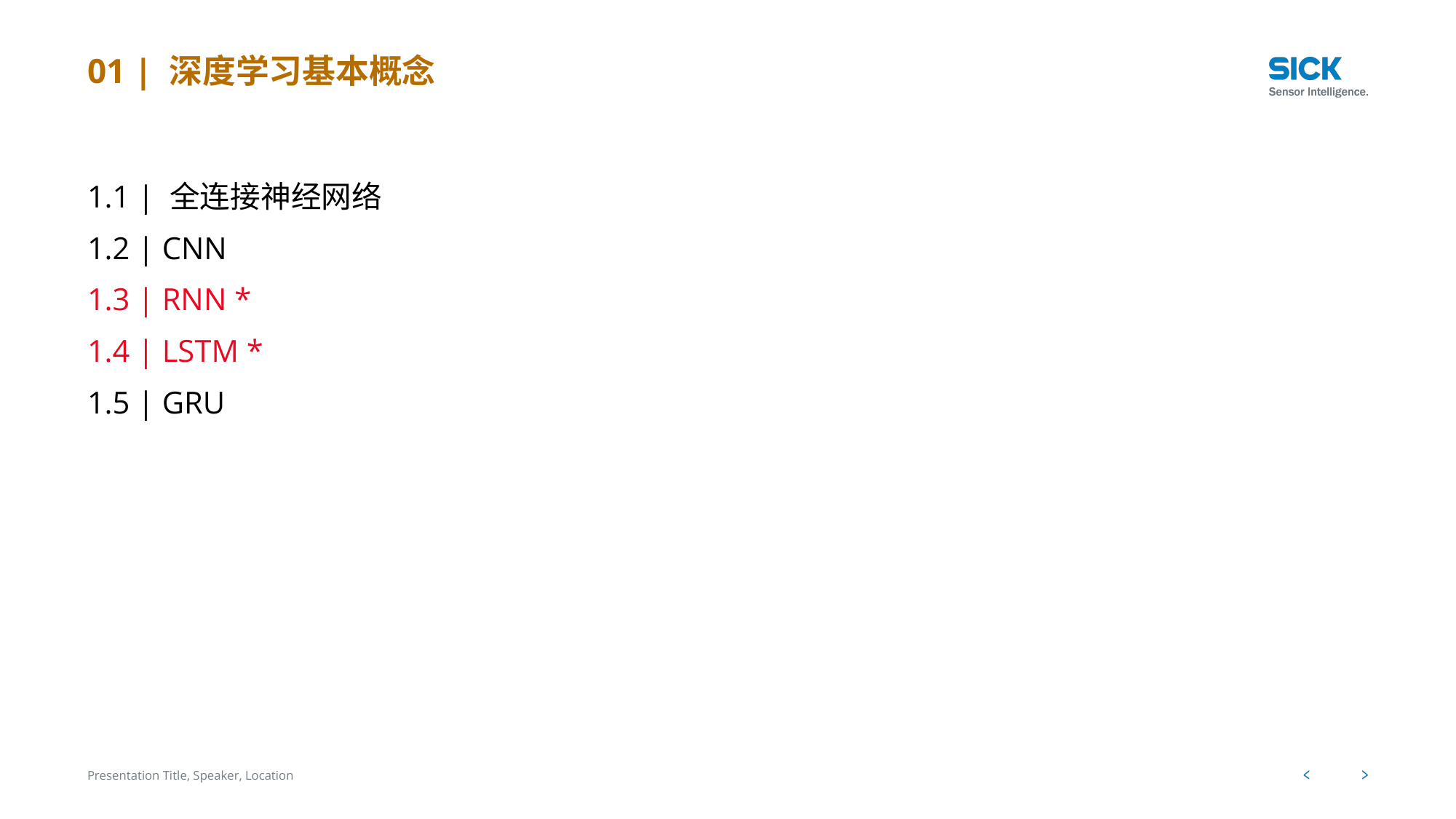

# 01 | 深度学习基本概念

1.1 | 全连接神经网络
1.2 | CNN
1.3 | RNN *
1.4 | LSTM *
1.5 | GRU

Presentation Title, Speaker, Location
3